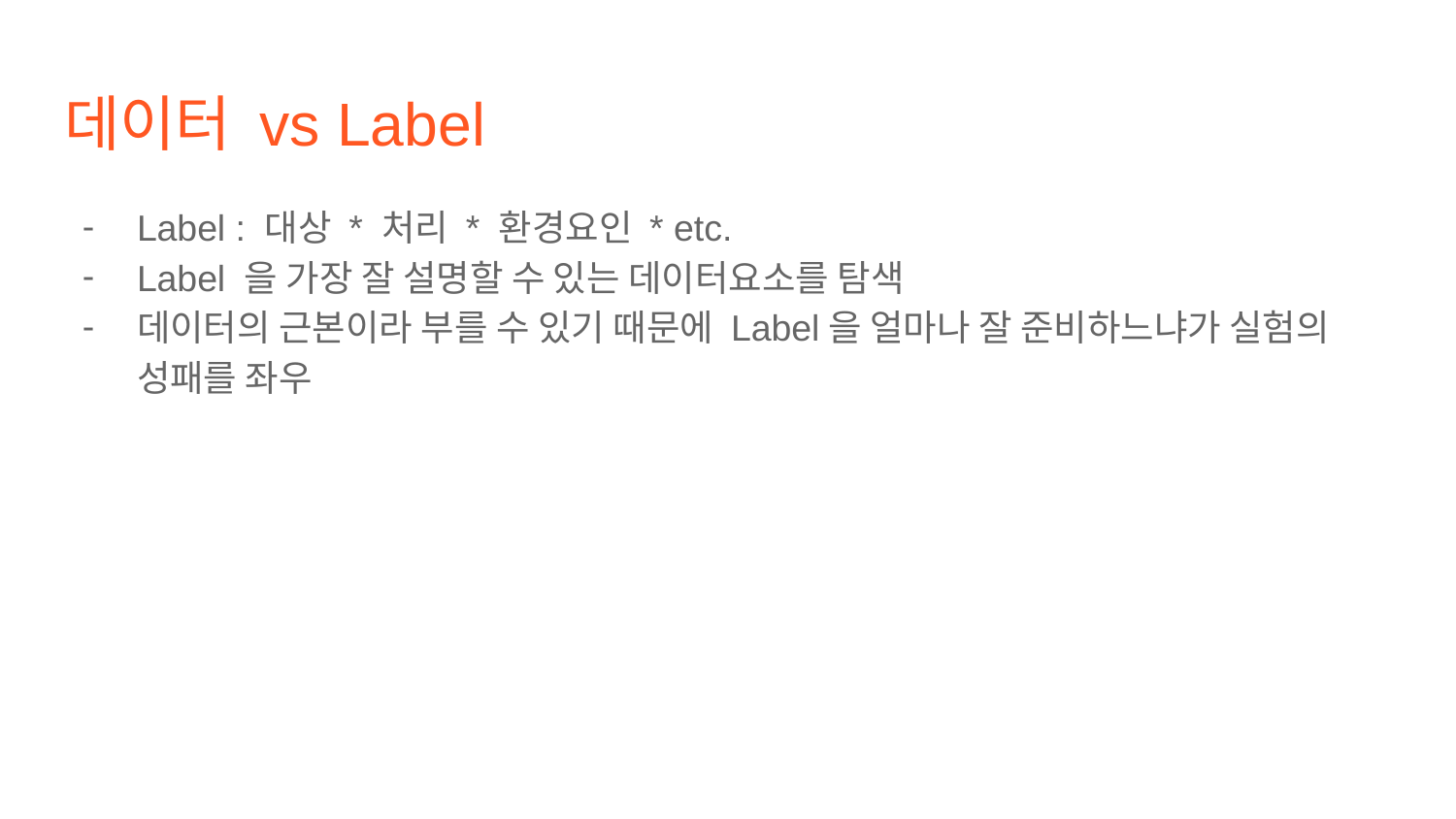

# 데이터 vs Label
Label : 대상 * 처리 * 환경요인 * etc.
Label 을 가장 잘 설명할 수 있는 데이터요소를 탐색
데이터의 근본이라 부를 수 있기 때문에 Label을 얼마나 잘 준비하느냐가 실험의 성패를 좌우